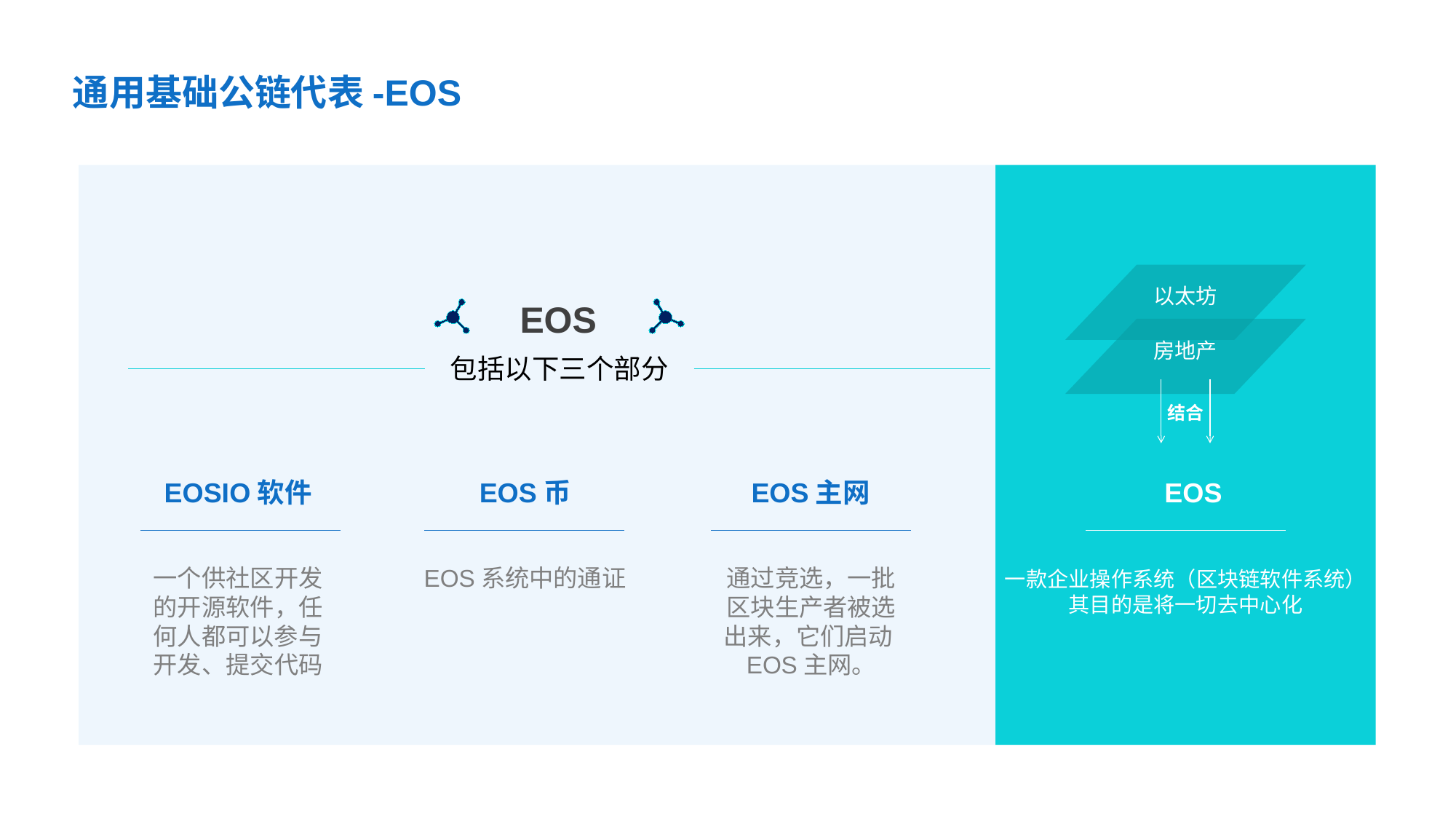

通用基础公链代表-EOS

以太坊
EOS

房地产
包括以下三个部分
结合
EOSIO软件
EOS币
EOS主网
EOS
一款企业操作系统（区块链软件系统）
其目的是将一切去中心化
一个供社区开发 的开源软件，任何人都可以参与开发、提交代码
EOS系统中的通证
通过竞选，一批区块生产者被选出来，它们启动EOS主网。